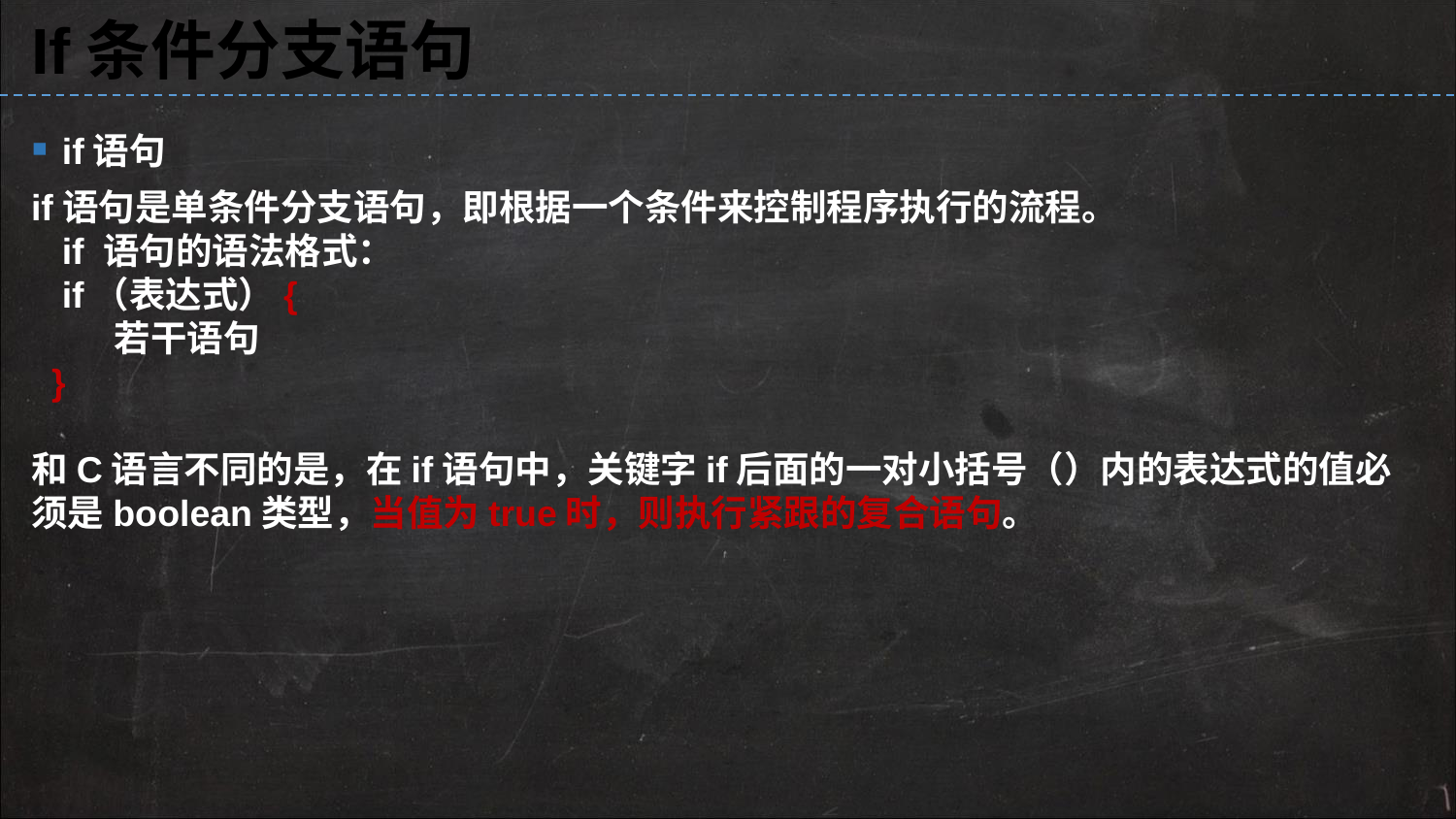

If条件分支语句
▪ if语句

if语句是单条件分支语句，即根据一个条件来控制程序执行的流程。
   if 语句的语法格式：
   if（表达式）{
         若干语句
  }

和C语言不同的是，在if语句中，关键字if后面的一对小括号（）内的表达式的值必须是boolean类型，当值为true时，则执行紧跟的复合语句。